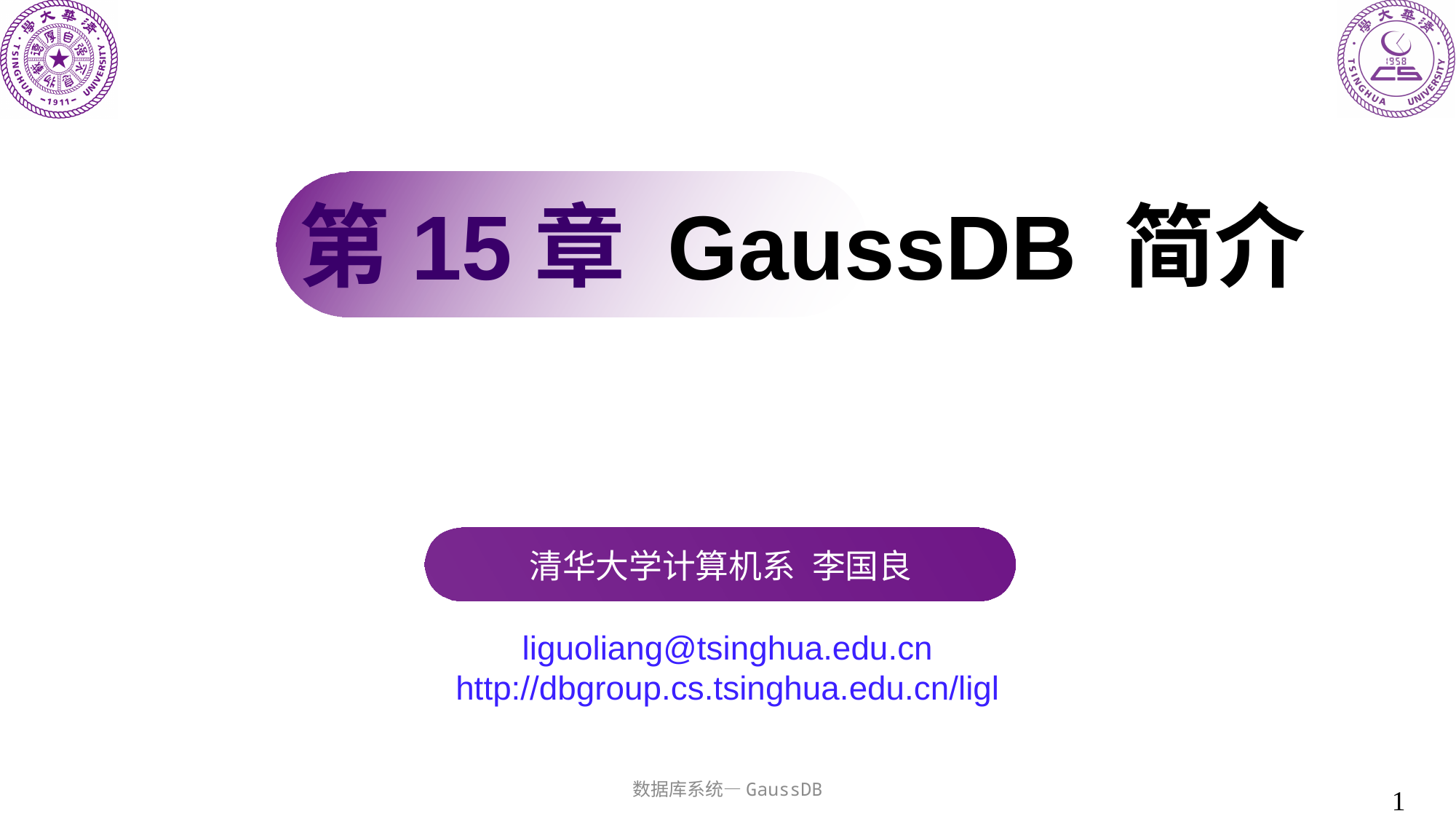

第15章 GaussDB 简介

清华大学计算机系 李国良

liguoliang@tsinghua.edu.cn http://dbgroup.cs.tsinghua.edu.cn/ligl
数据库系统—GaussDB
1